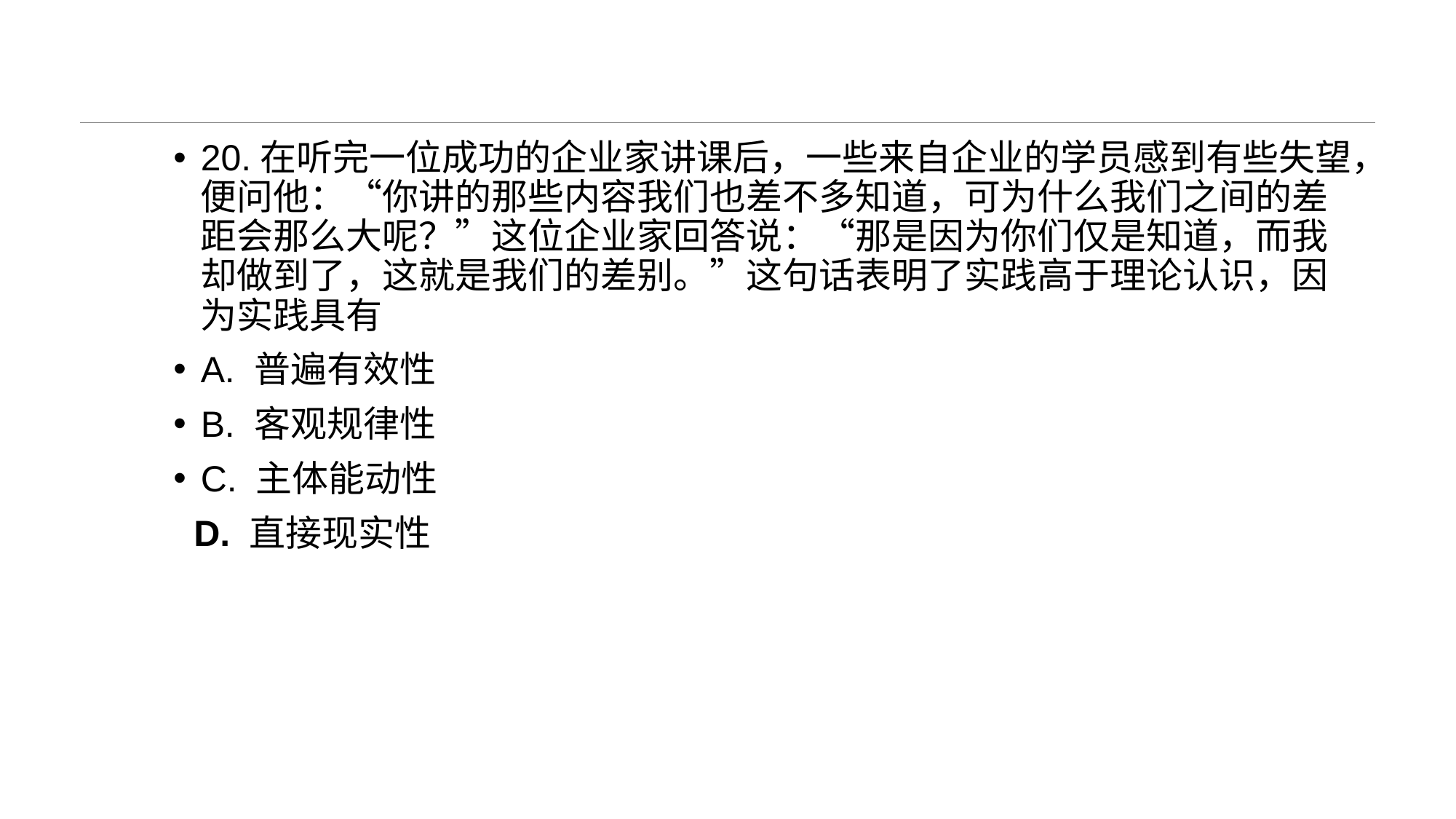

#
20.在听完一位成功的企业家讲课后，一些来自企业的学员感到有些失望，便问他：“你讲的那些内容我们也差不多知道，可为什么我们之间的差距会那么大呢？”这位企业家回答说：“那是因为你们仅是知道，而我却做到了，这就是我们的差别。”这句话表明了实践高于理论认识，因为实践具有
A. 普遍有效性
B. 客观规律性
C. 主体能动性
  D. 直接现实性